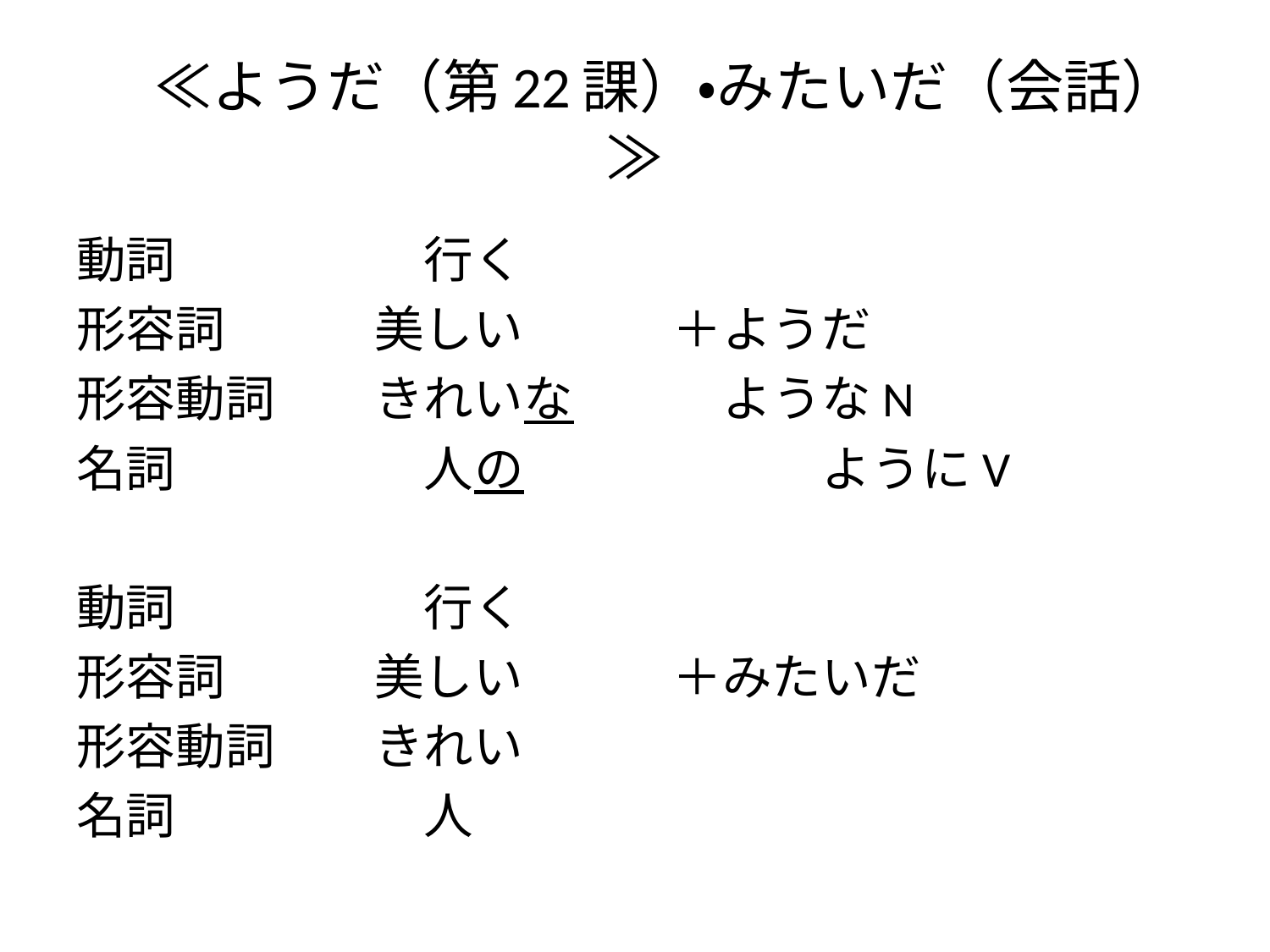

# ≪ようだ（第22課）・みたいだ（会話）≫
動詞　　　　　行く
形容詞　　　美しい　　　＋ようだ
形容動詞　　きれいな　　　ようなN
名詞　　　　　人の　　　　　　ようにV

動詞　　　　　行く
形容詞　　　美しい　　　＋みたいだ
形容動詞　　きれい
名詞　　　　　人